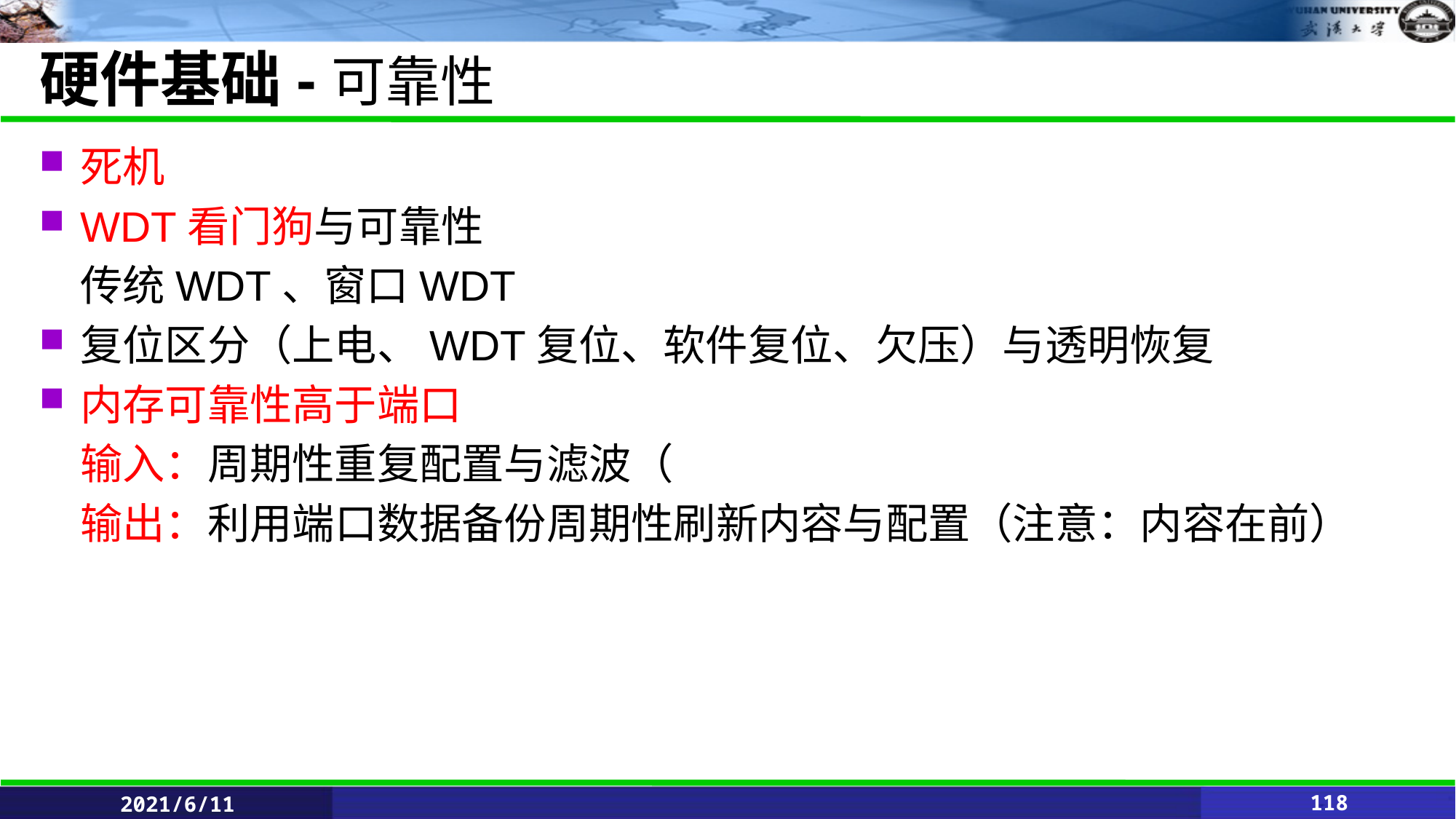

# 硬件基础-可靠性
死机
WDT看门狗与可靠性
	传统WDT、窗口WDT
复位区分（上电、WDT复位、软件复位、欠压）与透明恢复
内存可靠性高于端口
	输入：周期性重复配置与滤波（
	输出：利用端口数据备份周期性刷新内容与配置（注意：内容在前）

2021/6/11

118